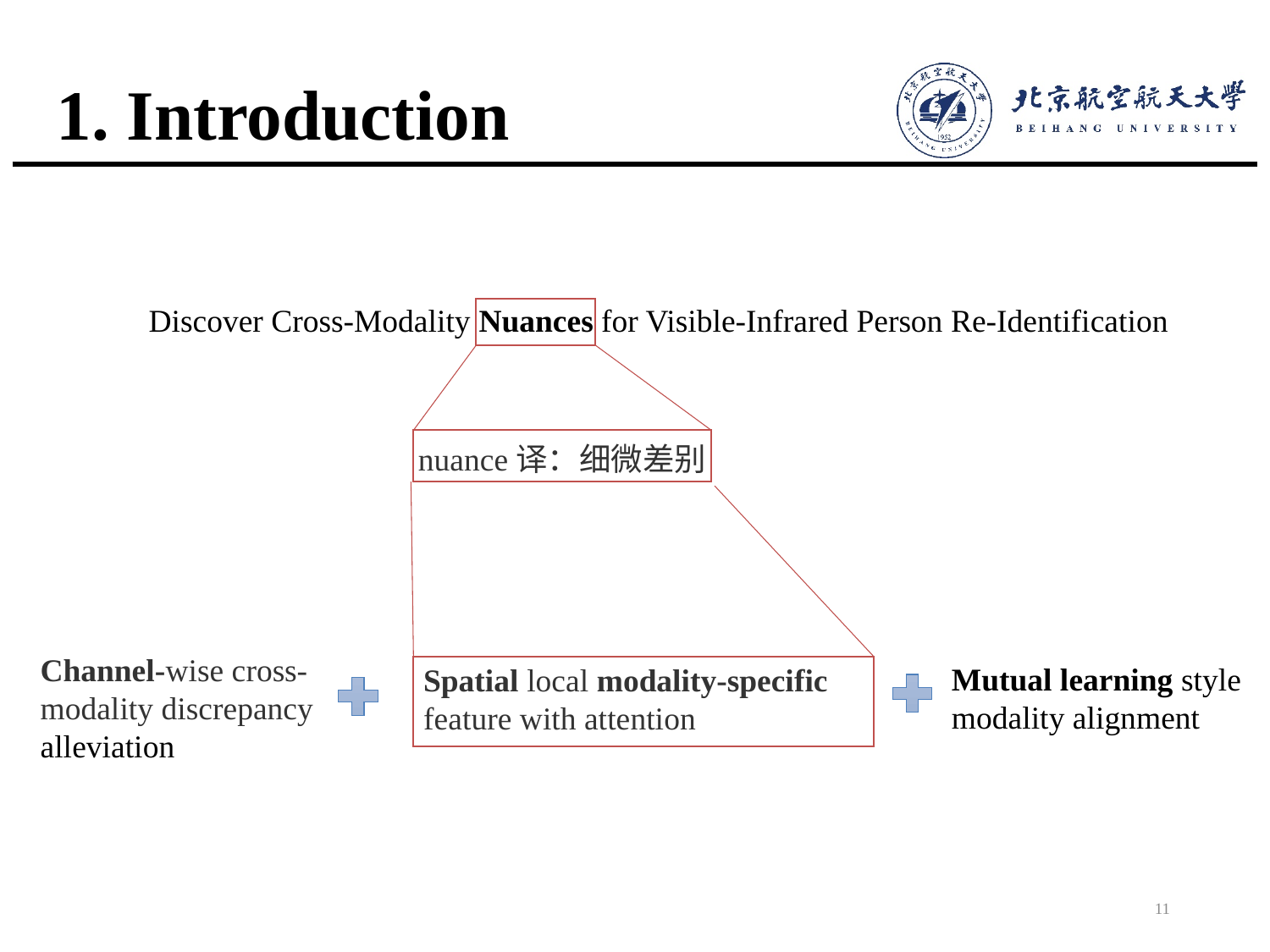

# 1. Introduction
Discover Cross-Modality Nuances for Visible-Infrared Person Re-Identification

nuance译：细微差别
Channel-wise cross-modality discrepancy alleviation
Mutual learning style modality alignment
Spatial local modality-specific feature with attention

11